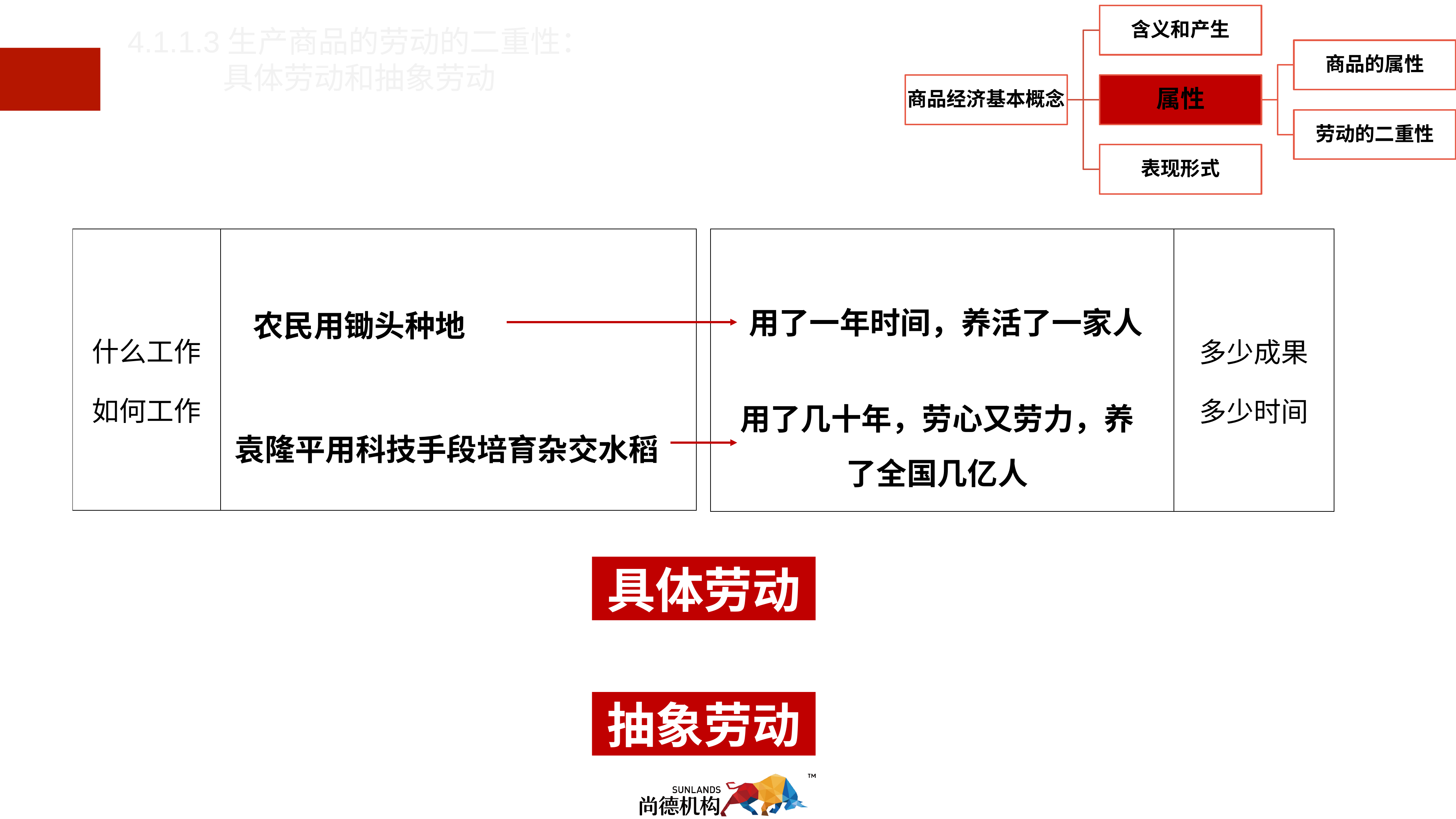

商品经济基本概念
含义和产生
属性
商品的属性
劳动的二重性
表现形式
4.1.1.3生产商品的劳动的二重性：
具体劳动和抽象劳动
|  | 多少成果 多少时间 |
| --- | --- |
| 什么工作 如何工作 |  |
| --- | --- |
用了一年时间，养活了一家人
农民用锄头种地
用了几十年，劳心又劳力，养了全国几亿人
袁隆平用科技手段培育杂交水稻
具体劳动
抽象劳动